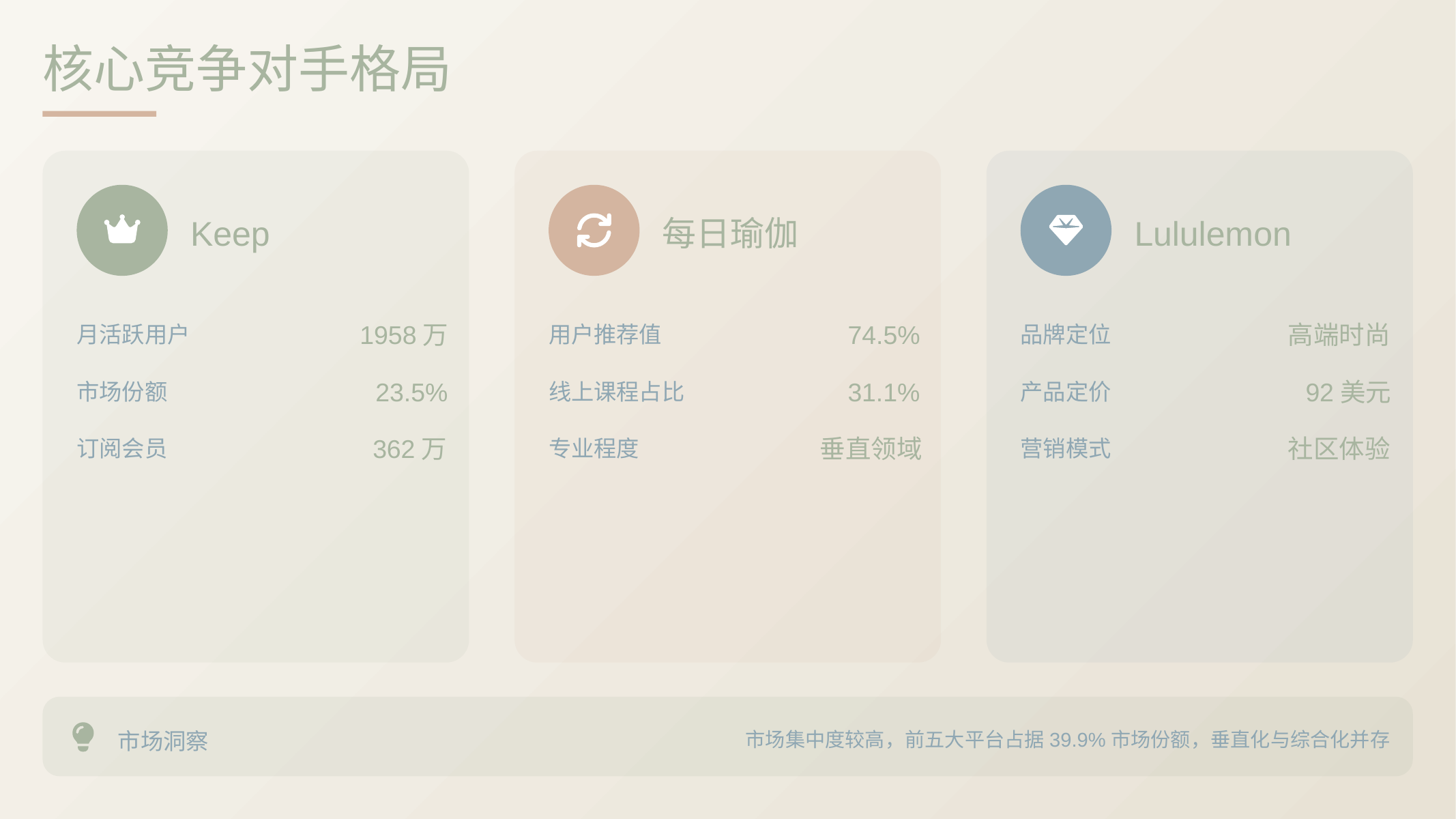

核心竞争对手格局

Keep
每日瑜伽
Lululemon

1958万
74.5%
高端时尚
月活跃用户
用户推荐值
品牌定位
23.5%
31.1%
92美元
市场份额
线上课程占比
产品定价
362万
垂直领域
社区体验
订阅会员
专业程度
营销模式

市场洞察

市场集中度较高，前五大平台占据39.9%市场份额，垂直化与综合化并存